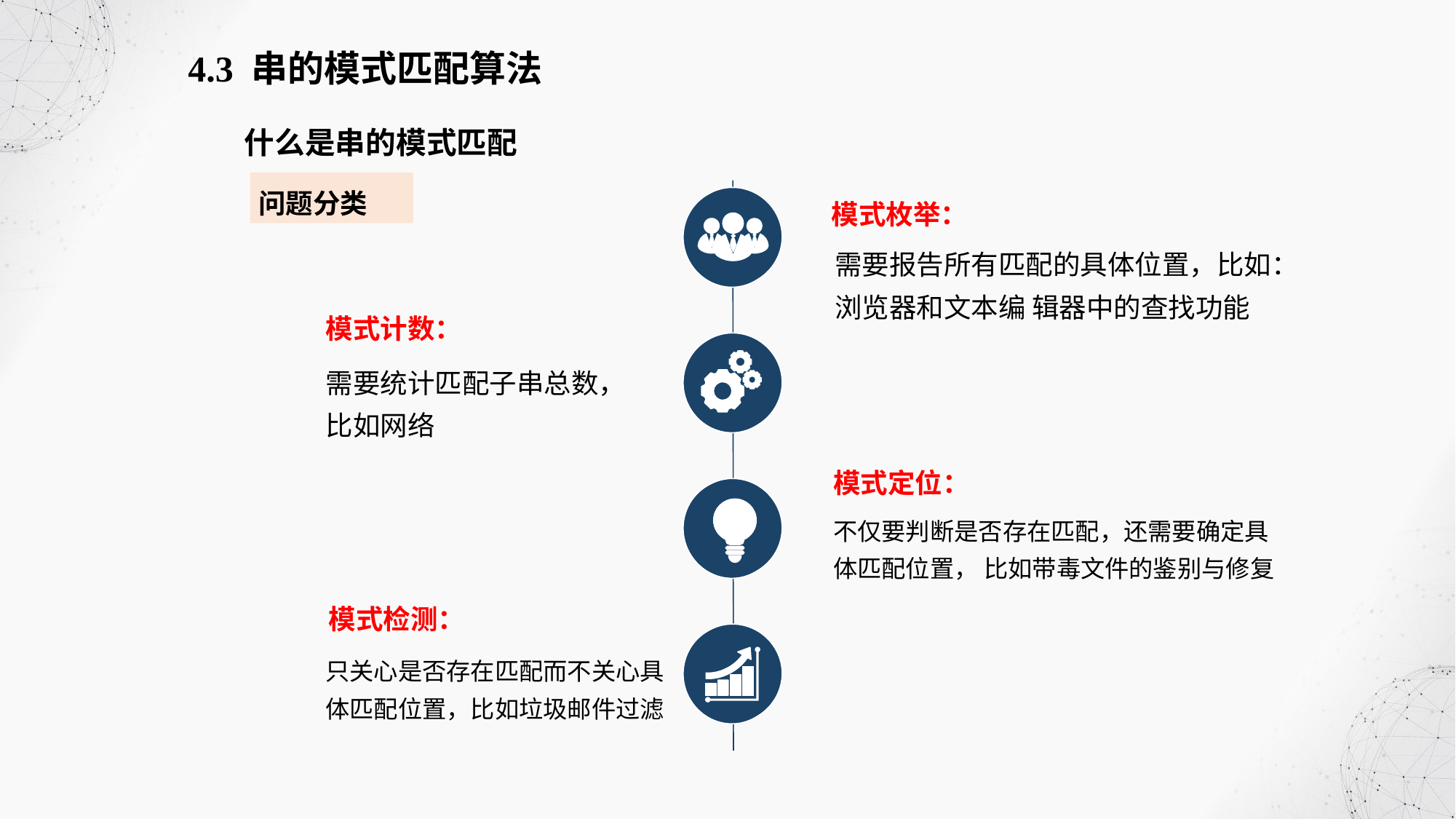

4.3 串的模式匹配算法
什么是串的模式匹配
问题分类

模式枚举：
需要报告所有匹配的具体位置，比如：浏览器和文本编 辑器中的查找功能
模式计数：
需要统计匹配子串总数，比如网络

模式定位：
不仅要判断是否存在匹配，还需要确定具体匹配位置， 比如带毒文件的鉴别与修复

模式检测：
只关心是否存在匹配而不关心具体匹配位置，比如垃圾邮件过滤